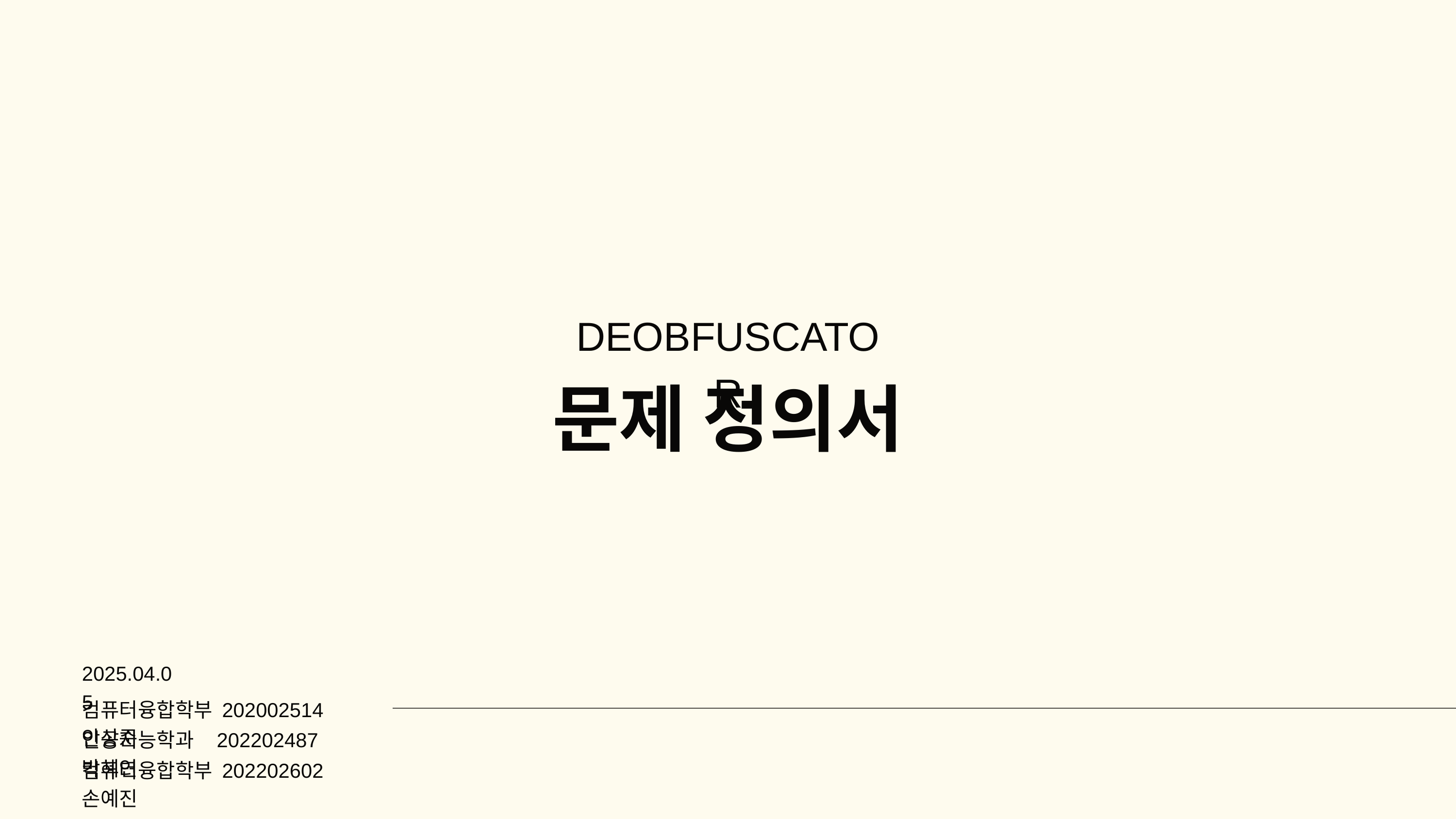

DEOBFUSCATOR
문제 정의서
2025.04.05
컴퓨터융합학부 202002514 안상준

인공지능학과    202202487 박혜연
컴퓨터융합학부 202202602 손예진